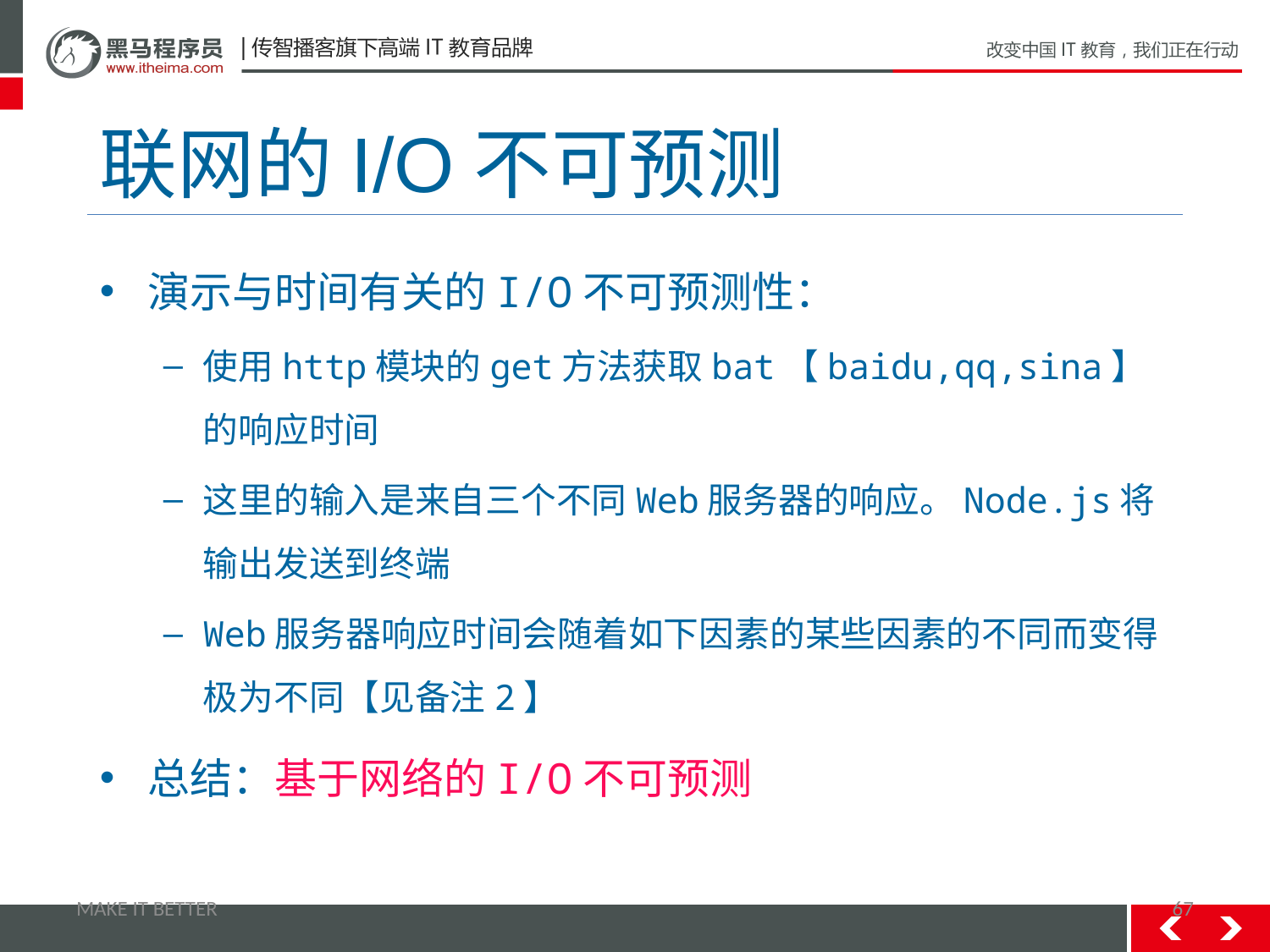

# 联网的I/O不可预测
演示与时间有关的I/O不可预测性：
使用http模块的get方法获取bat【baidu,qq,sina】的响应时间
这里的输入是来自三个不同Web服务器的响应。Node.js将输出发送到终端
Web服务器响应时间会随着如下因素的某些因素的不同而变得极为不同【见备注2】
总结：基于网络的I/O不可预测
MAKE IT BETTER
67